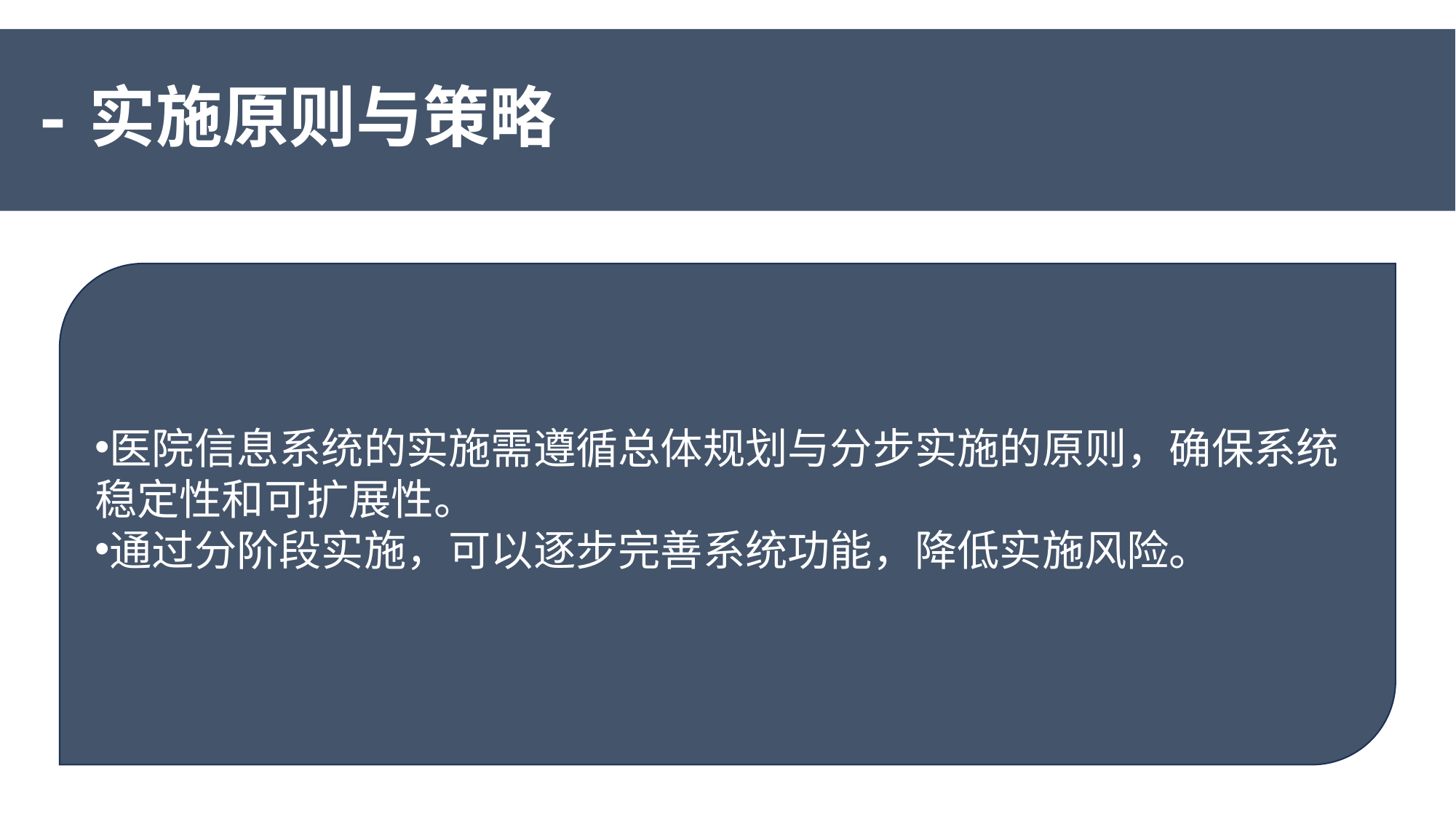

# -实施原则与策略
医院信息系统的实施需遵循总体规划与分步实施的原则，确保系统  稳定性和可扩展性。
通过分阶段实施，可以逐步完善系统功能，降低实施风险。